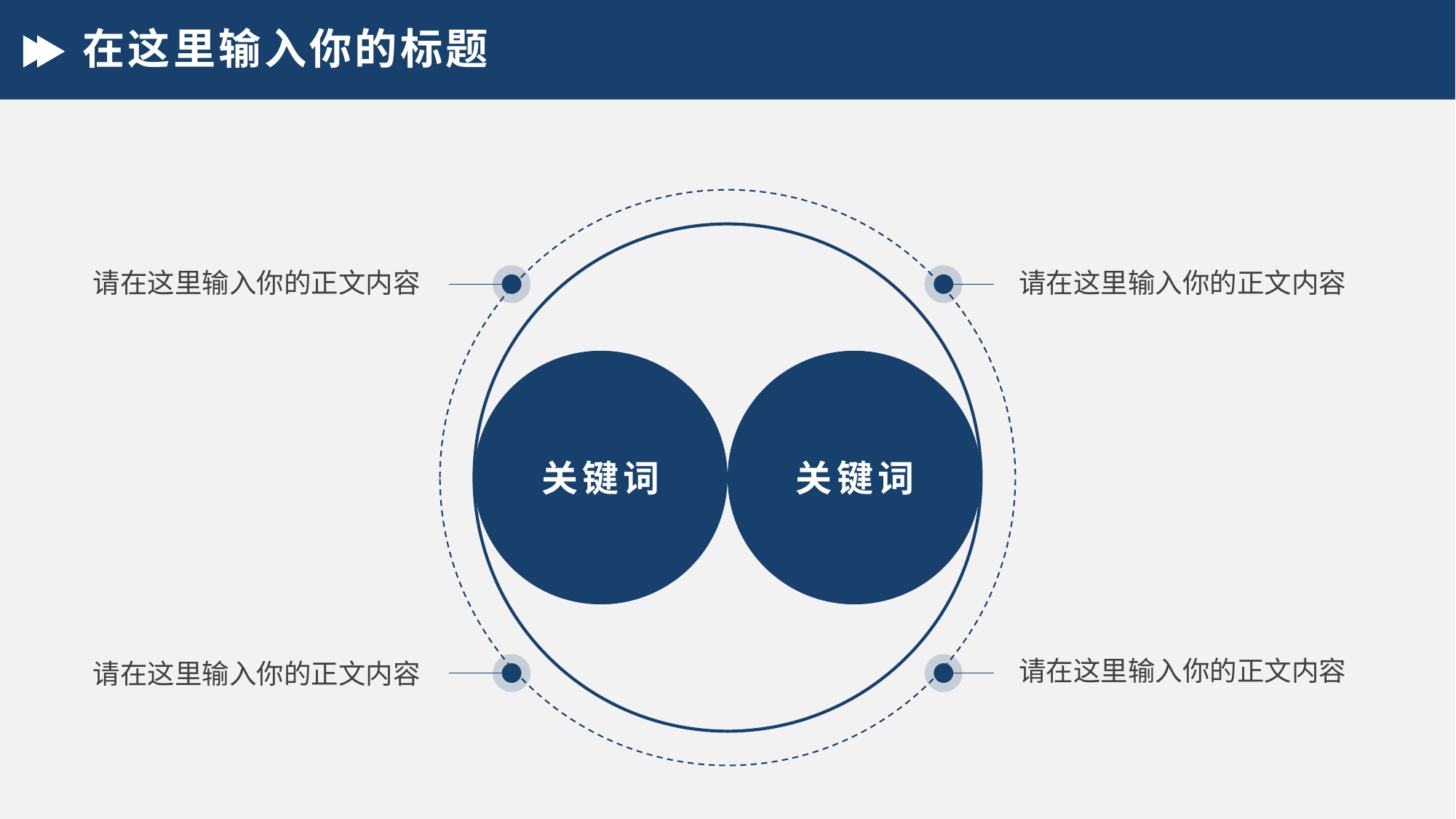

# 在这里输入你的标题

请在这里输入你的正文内容
请在这里输入你的正文内容

关键词
关键词
请在这里输入你的正文内容
请在这里输入你的正文内容